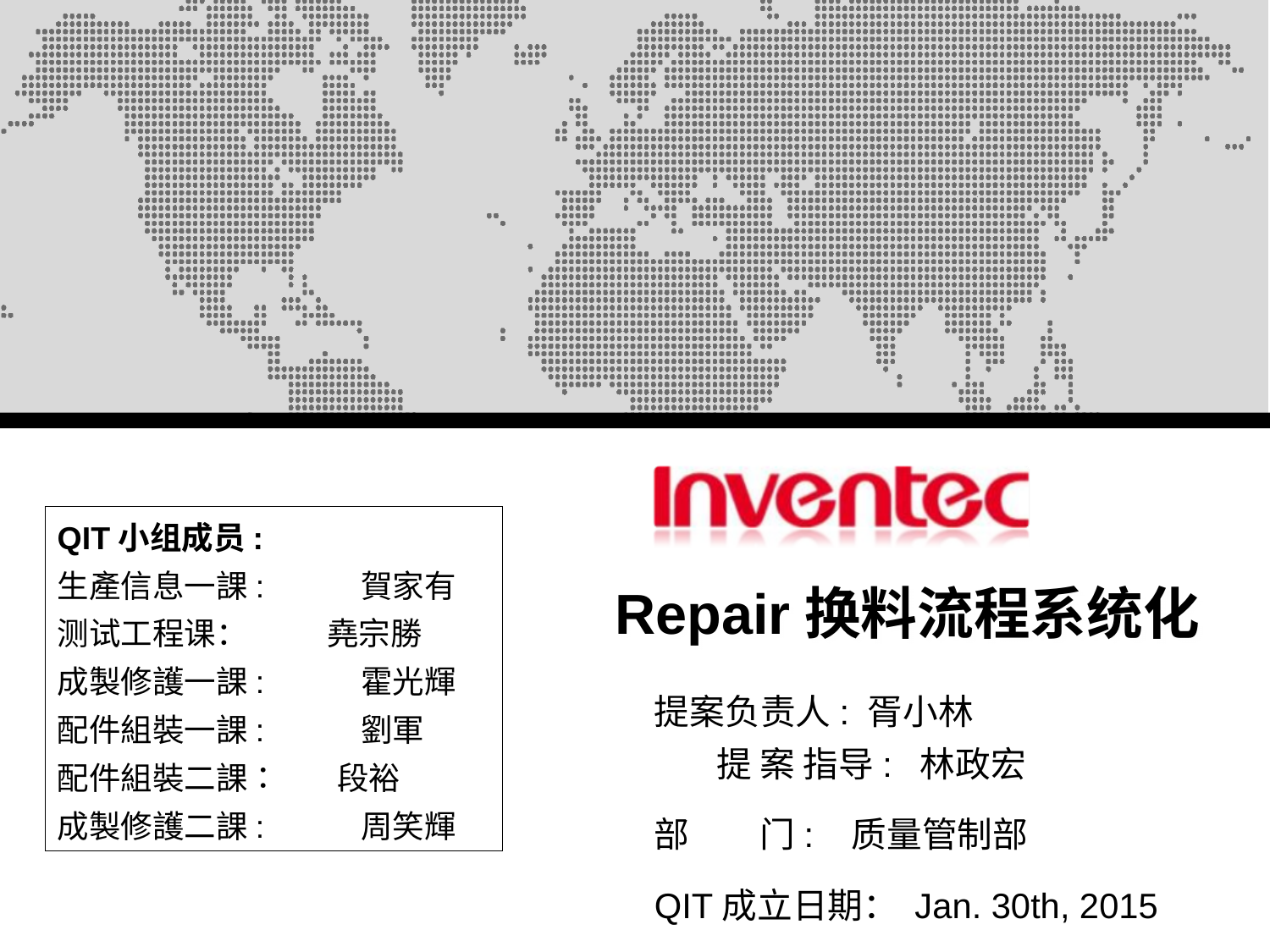

QIT小组成员:
生產信息一課:          賀家有
测试工程课：           堯宗勝
成製修護一課:          霍光輝
配件組裝一課:          劉軍
配件組裝二課：        段裕
成製修護二課:          周笑輝
# Repair换料流程系统化
提案负责人: 胥小林                                                 提 案 指导:  林政宏
部         门:   质量管制部
QIT成立日期： Jan. 30th, 2015